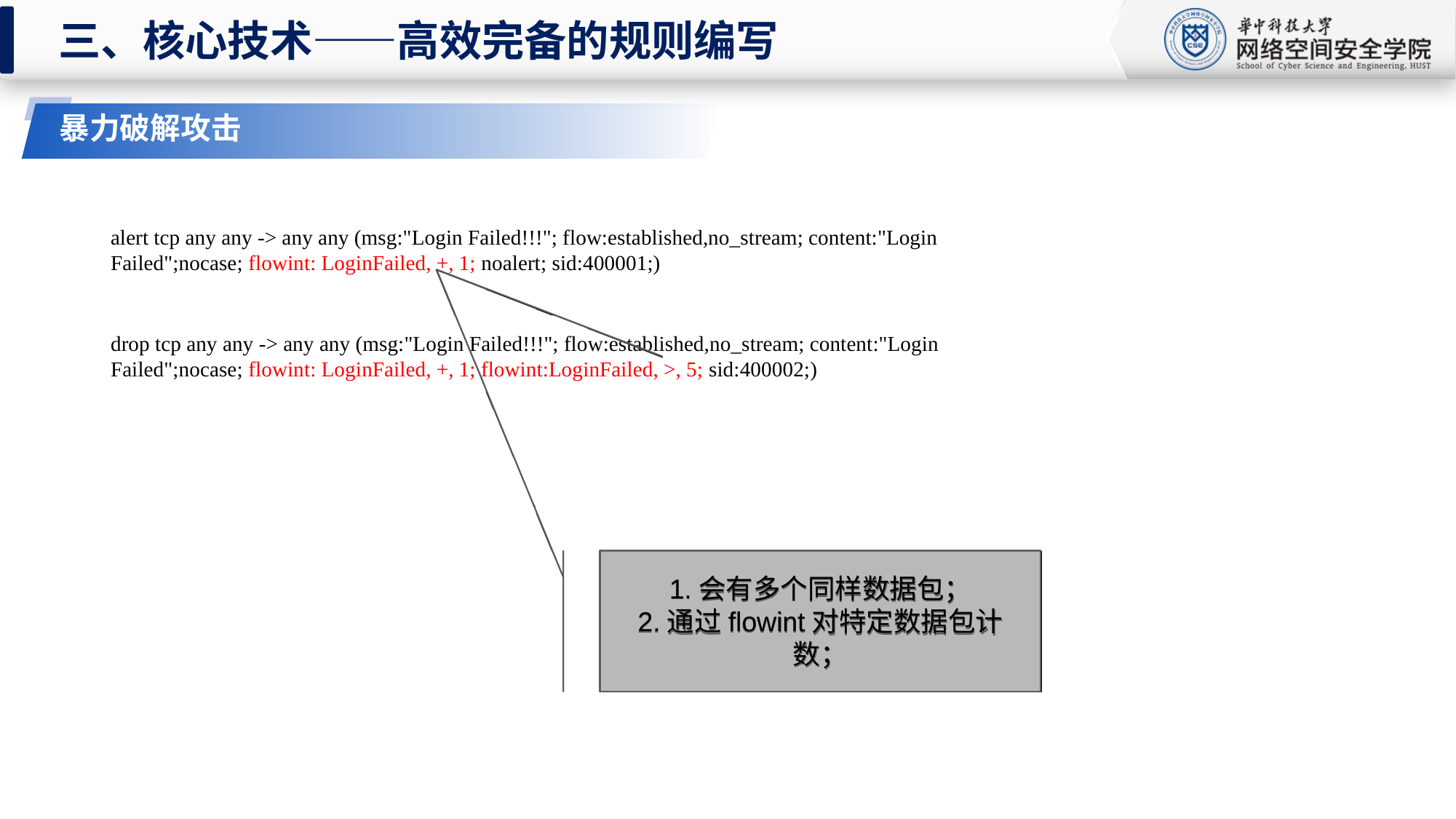

三、核心技术——高效完备的规则编写

暴力破解攻击
alert tcp any any -> any any (msg:"Login Failed!!!"; flow:established,no_stream; content:"Login Failed";nocase; flowint: LoginFailed, +, 1; noalert; sid:400001;)

drop tcp any any -> any any (msg:"Login Failed!!!"; flow:established,no_stream; content:"Login Failed";nocase; flowint: LoginFailed, +, 1; flowint:LoginFailed, >, 5; sid:400002;)

1.会有多个同样数据包；
2.通过flowint对特定数据包计数；